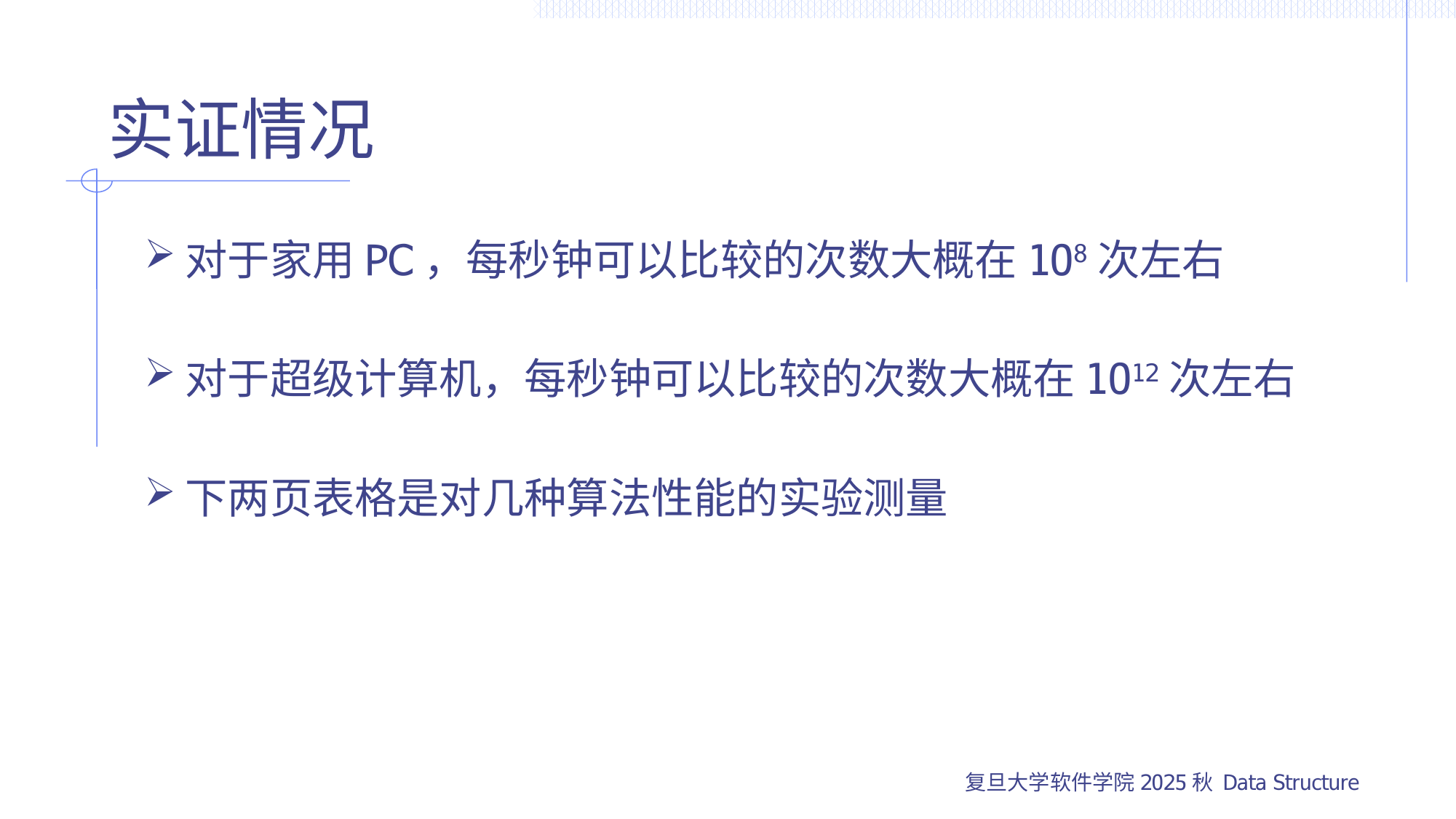

# 实证情况
对于家用PC，每秒钟可以比较的次数大概在108次左右

对于超级计算机，每秒钟可以比较的次数大概在1012次左右

下两页表格是对几种算法性能的实验测量